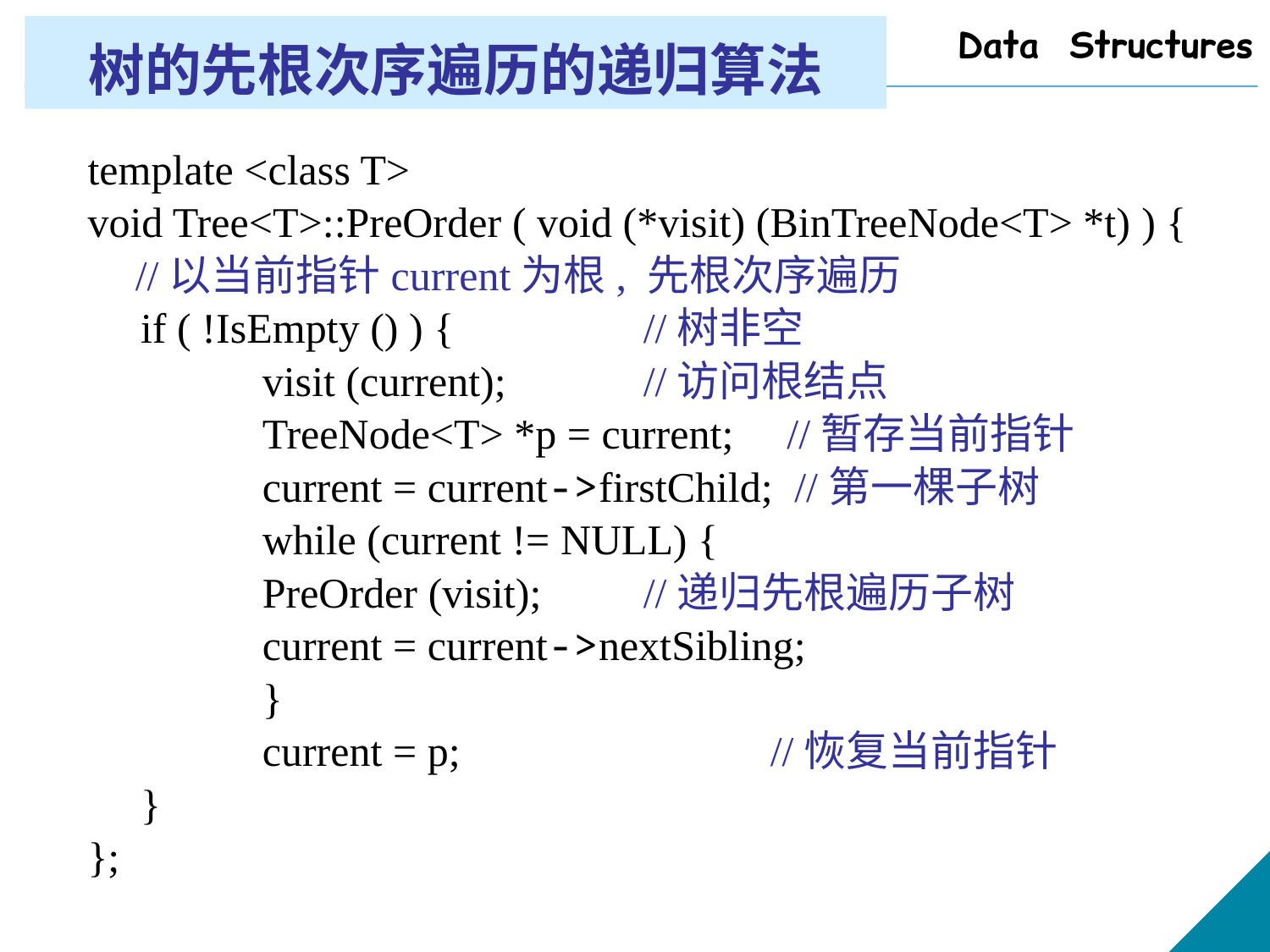

# 树的先根次序遍历的递归算法
template <class T>
void Tree<T>::PreOrder ( void (*visit) (BinTreeNode<T> *t) ) {
	//以当前指针current为根, 先根次序遍历
     if ( !IsEmpty () ) {         	//树非空
          	visit (current);		//访问根结点
          	TreeNode<T> *p = current;     //暂存当前指针
          	current = current->firstChild;  //第一棵子树
          	while (current != NULL) {
               	PreOrder (visit);	//递归先根遍历子树
               	current = current->nextSibling;
		}
          	current = p;			//恢复当前指针
     }
};